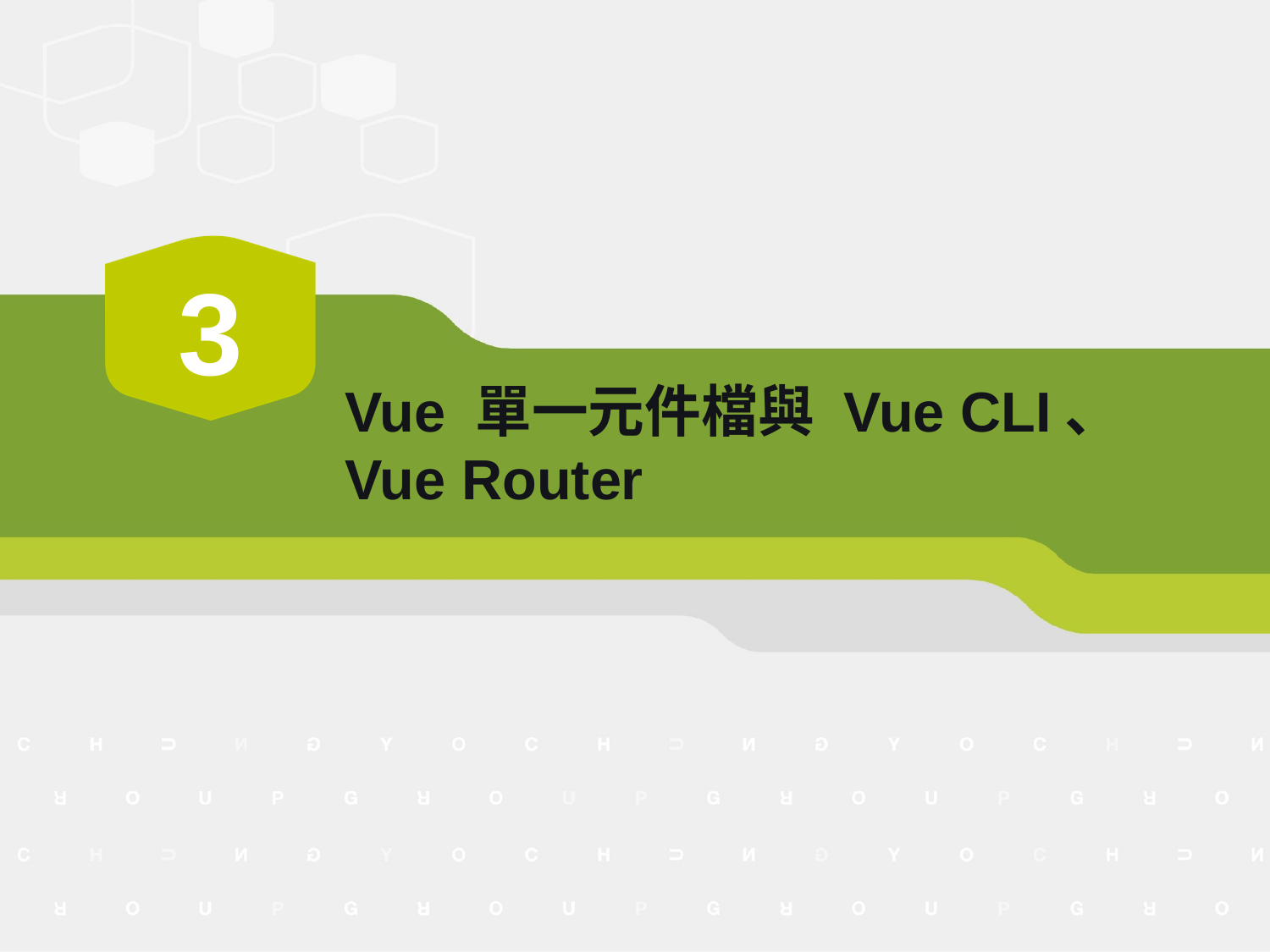

3
# Vue 單一元件檔與 Vue CLI、
Vue Router